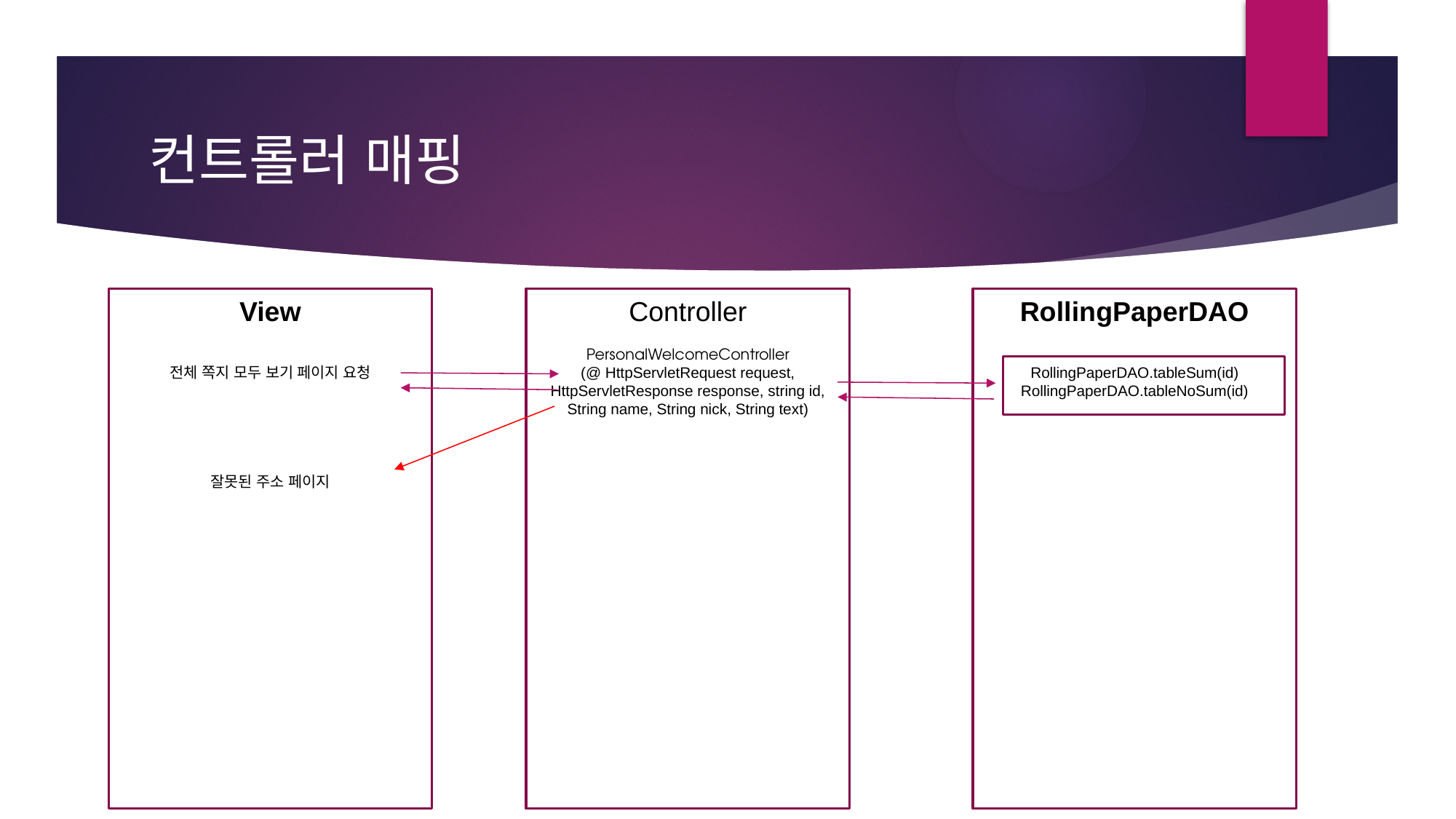

# 컨트롤러 매핑
View

전체 쪽지 모두 보기 페이지 요청

잘못된 주소 페이지

Controller

PersonalWelcomeController
(@ HttpServletRequest request, HttpServletResponse response, string id, String name, String nick, String text)

RollingPaperDAO

RollingPaperDAO.tableSum(id)
RollingPaperDAO.tableNoSum(id)